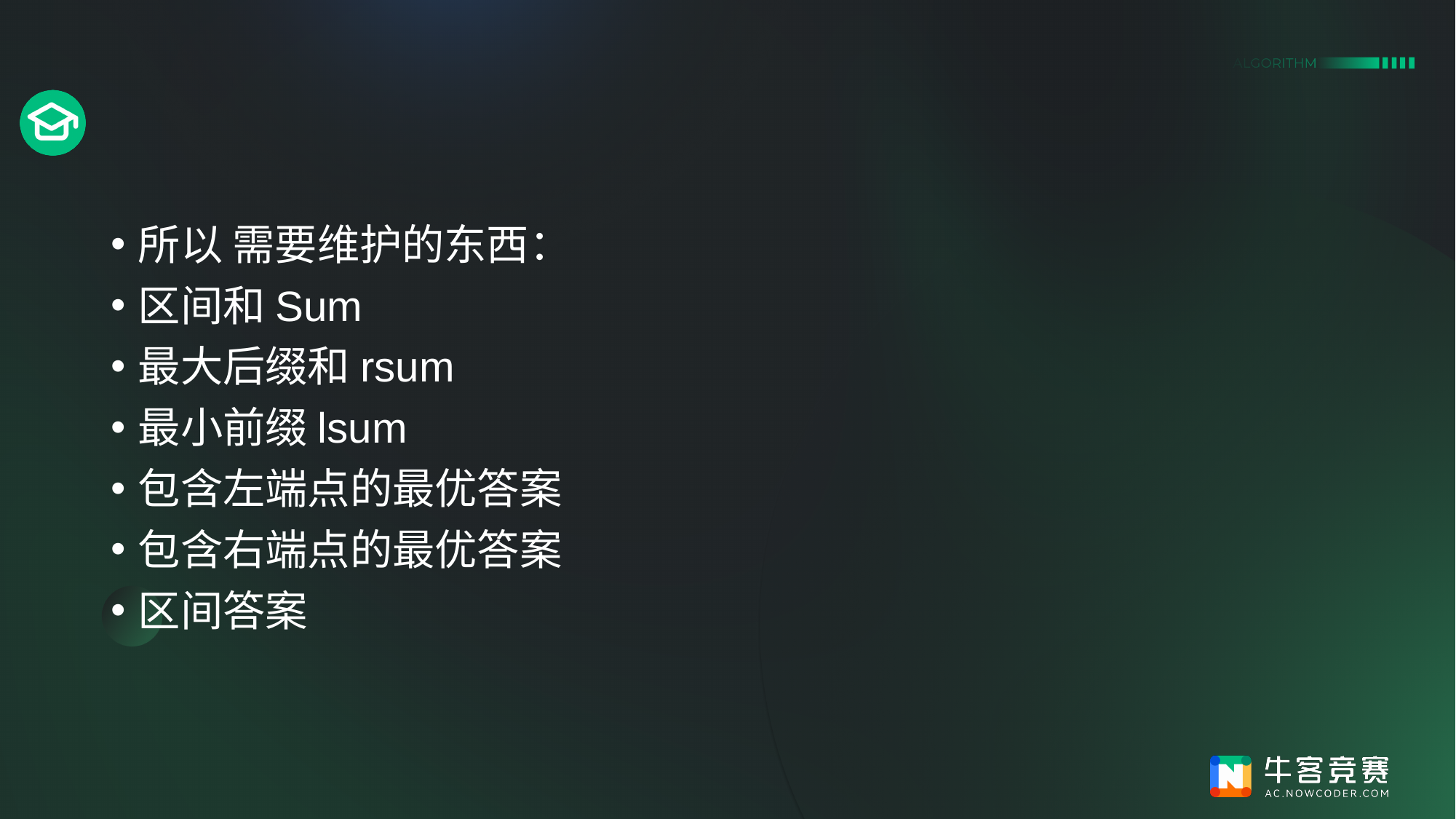

#
所以 需要维护的东西：
区间和Sum
最大后缀和rsum
最小前缀lsum
包含左端点的最优答案
包含右端点的最优答案
区间答案